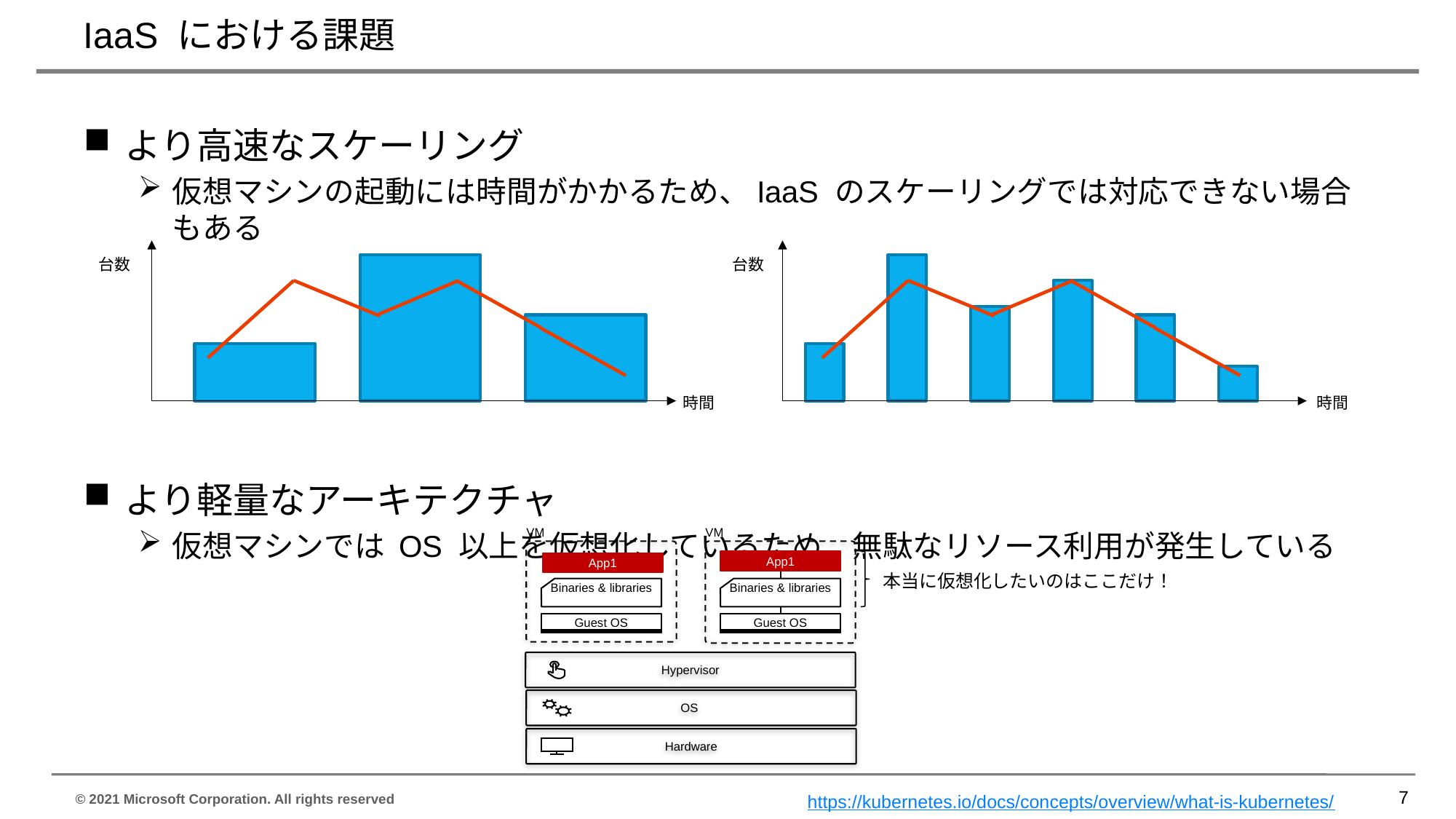

# IaaS における課題
より高速なスケーリング
仮想マシンの起動には時間がかかるため、IaaS のスケーリングでは対応できない場合もある

より軽量なアーキテクチャ
仮想マシンでは OS 以上を仮想化しているため、無駄なリソース利用が発生している
台数
台数

時間
時間
VM
VM

App1

App1

Binaries & libraries

Binaries & libraries

Guest OS

Guest OS
Hypervisor

OS

Hardware

本当に仮想化したいのはここだけ！
7
https://kubernetes.io/docs/concepts/overview/what-is-kubernetes/